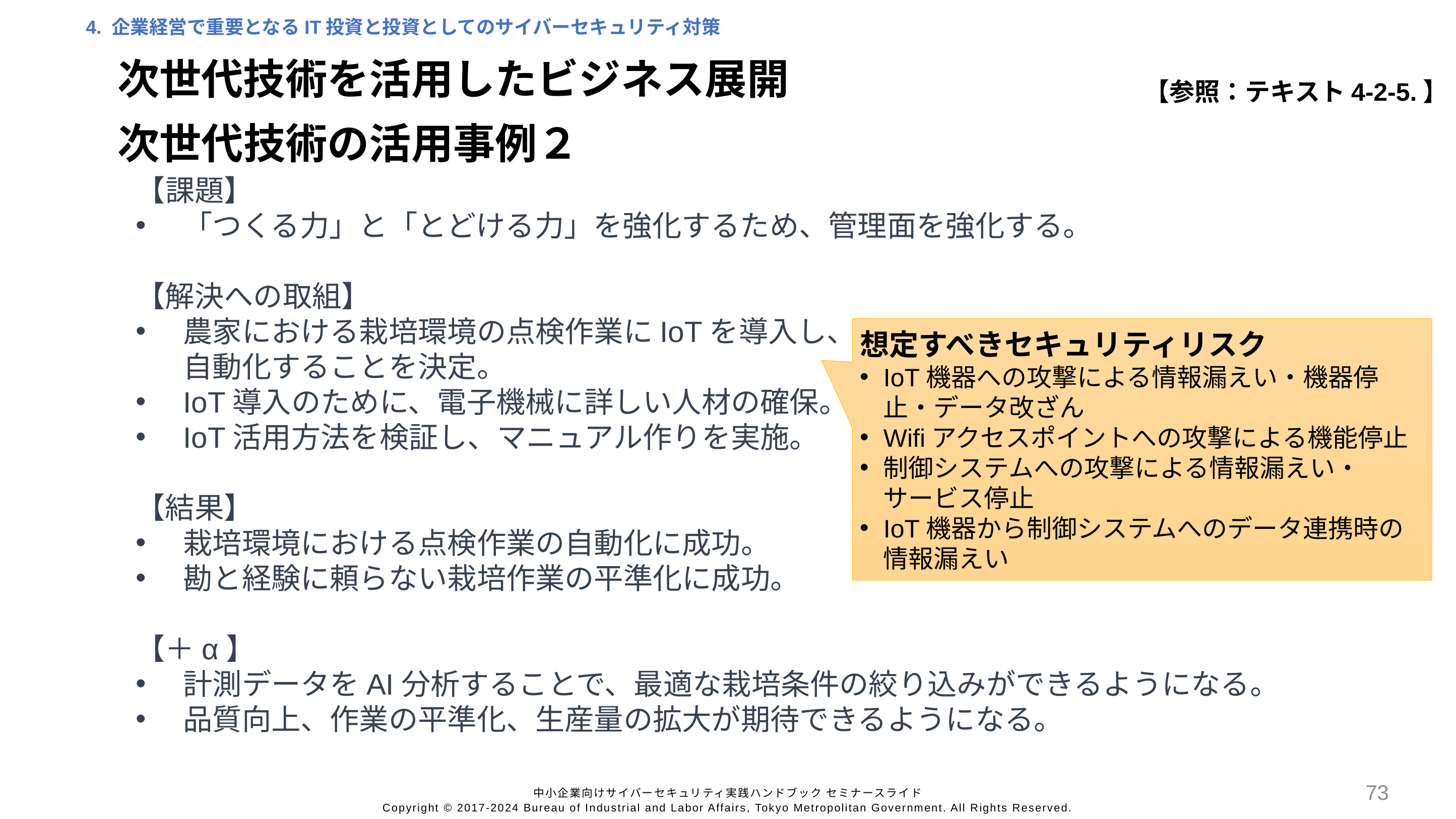

4. 企業経営で重要となるIT投資と投資としてのサイバーセキュリティ対策
次世代技術を活用したビジネス展開
【参照：テキスト4-2-5.】
次世代技術の活用事例２
【課題】
「つくる力」と「とどける力」を強化するため、管理面を強化する。

【解決への取組】
農家における栽培環境の点検作業にIoTを導入し、
自動化することを決定。
IoT導入のために、電子機械に詳しい人材の確保。
IoT活用方法を検証し、マニュアル作りを実施。

【結果】
栽培環境における点検作業の自動化に成功。
勘と経験に頼らない栽培作業の平準化に成功。

【＋α】
計測データをAI分析することで、最適な栽培条件の絞り込みができるようになる。
品質向上、作業の平準化、生産量の拡大が期待できるようになる。
想定すべきセキュリティリスク
IoT機器への攻撃による情報漏えい・機器停止・データ改ざん
Wifiアクセスポイントへの攻撃による機能停止
制御システムへの攻撃による情報漏えい・
サービス停止
IoT機器から制御システムへのデータ連携時の
情報漏えい
73